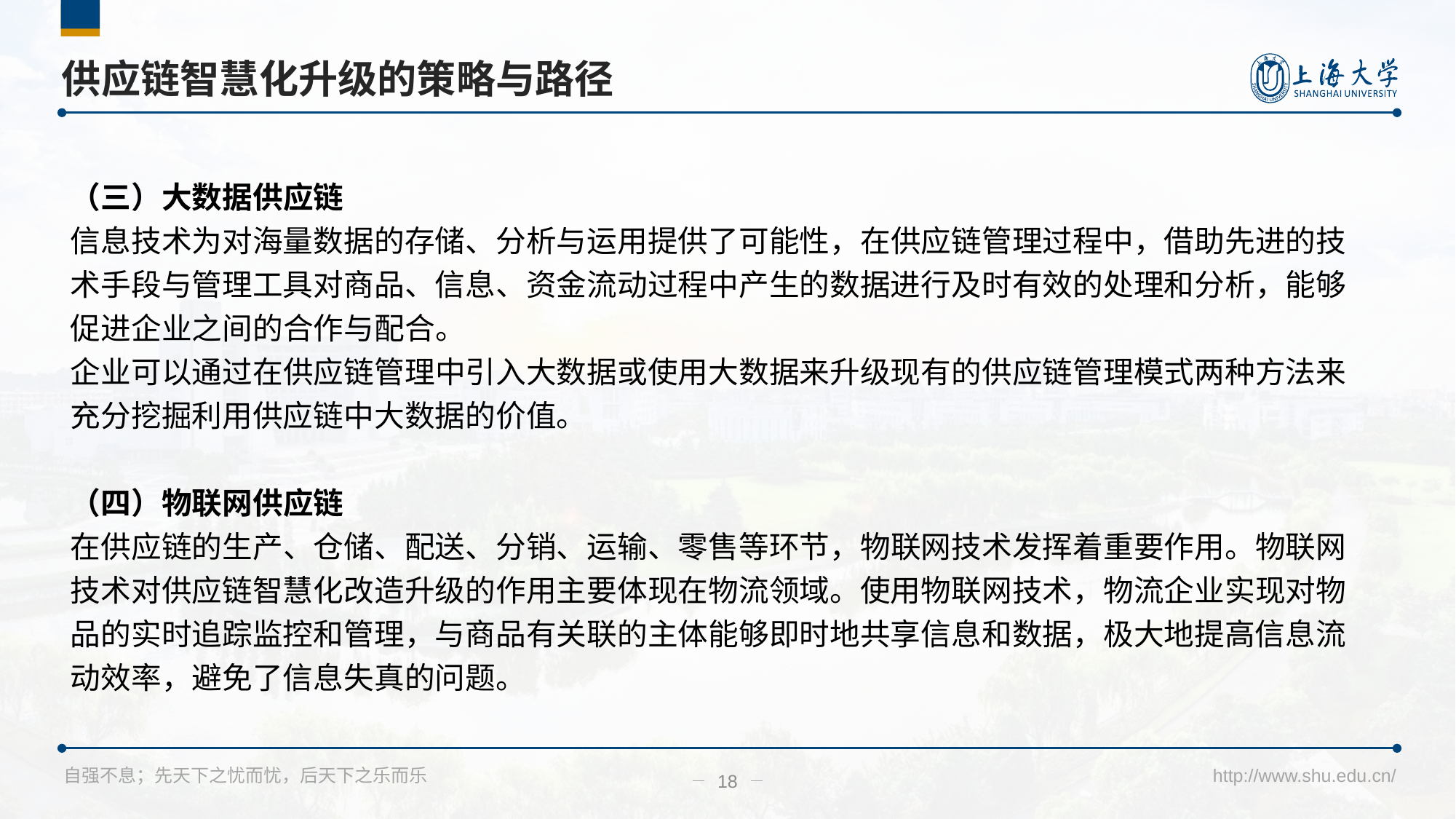

右键单击图表 → 编辑数据 → 更改数据
# 供应链智慧化升级的策略与路径
（三）大数据供应链
信息技术为对海量数据的存储、分析与运用提供了可能性，在供应链管理过程中，借助先进的技术手段与管理工具对商品、信息、资金流动过程中产生的数据进行及时有效的处理和分析，能够促进企业之间的合作与配合。
企业可以通过在供应链管理中引入大数据或使用大数据来升级现有的供应链管理模式两种方法来充分挖掘利用供应链中大数据的价值。

（四）物联网供应链
在供应链的生产、仓储、配送、分销、运输、零售等环节，物联网技术发挥着重要作用。物联网技术对供应链智慧化改造升级的作用主要体现在物流领域。使用物联网技术，物流企业实现对物品的实时追踪监控和管理，与商品有关联的主体能够即时地共享信息和数据，极大地提高信息流动效率，避免了信息失真的问题。
18